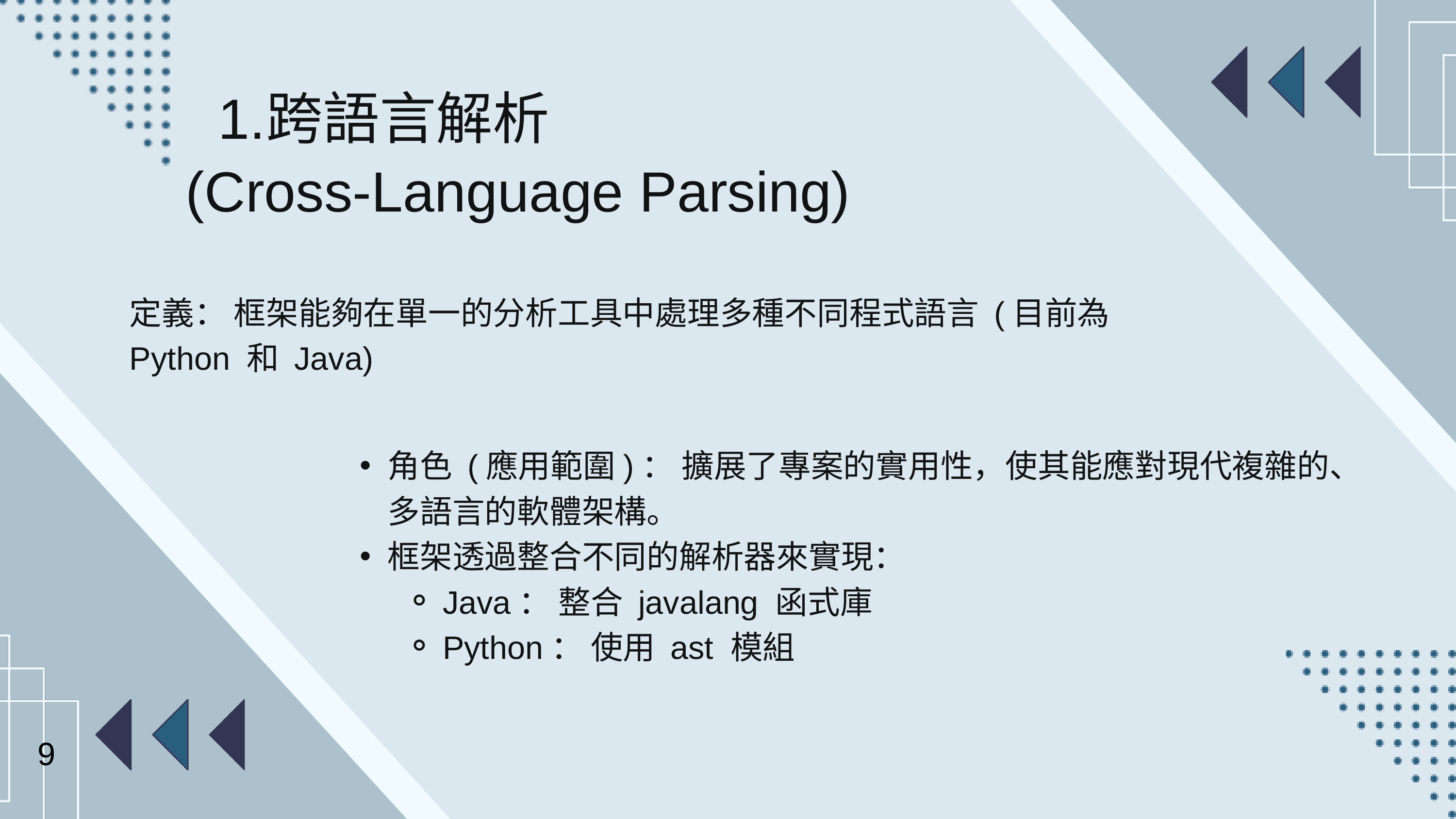

跨語言解析
 (Cross-Language Parsing)
定義： 框架能夠在單一的分析工具中處理多種不同程式語言 (目前為 Python 和 Java)

角色 (應用範圍)： 擴展了專案的實用性，使其能應對現代複雜的、多語言的軟體架構。
框架透過整合不同的解析器來實現：
Java： 整合 javalang 函式庫
Python： 使用 ast 模組

9